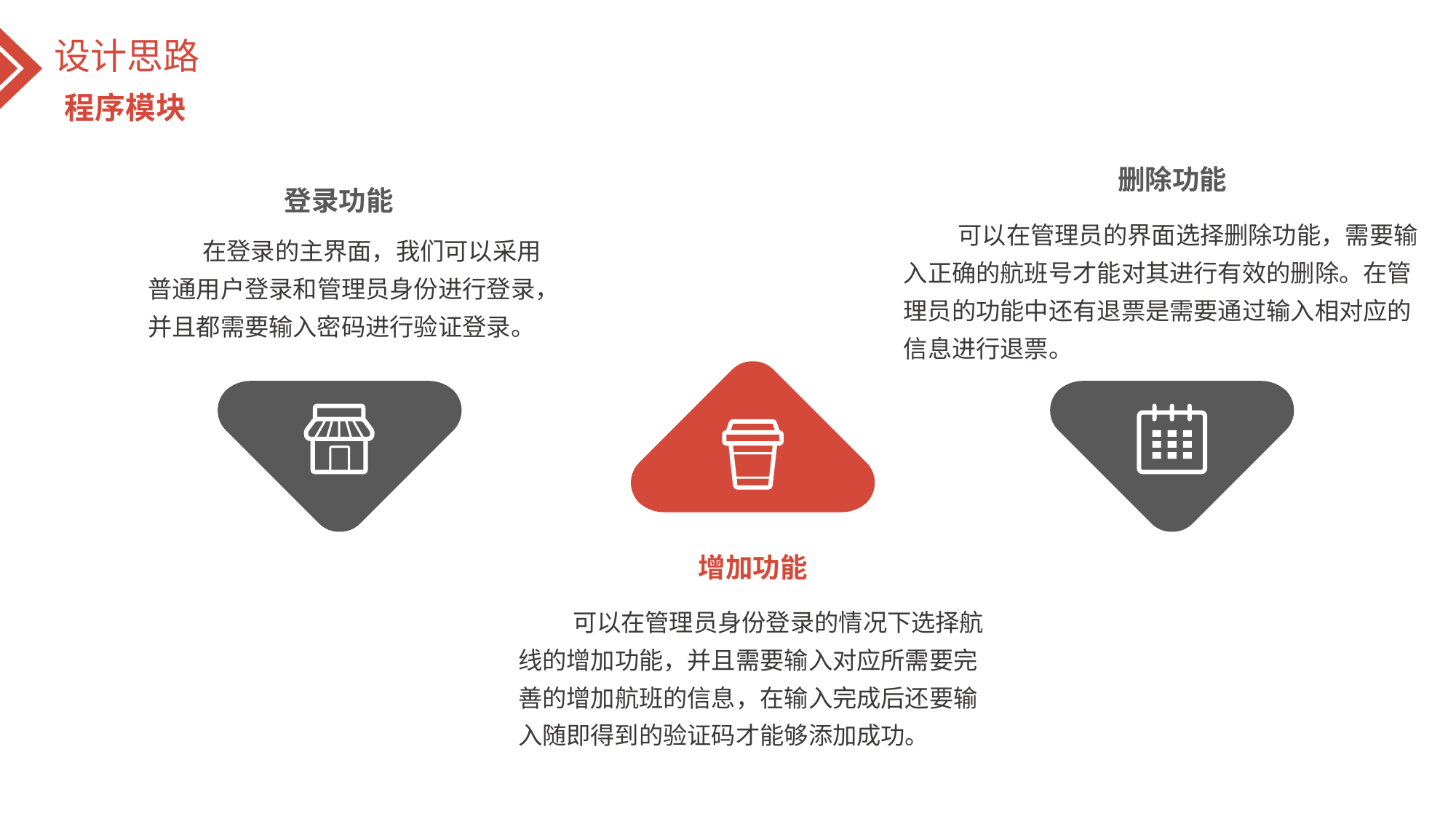

设计思路
程序模块
删除功能
登录功能
可以在管理员的界面选择删除功能，需要输入正确的航班号才能对其进行有效的删除。在管理员的功能中还有退票是需要通过输入相对应的信息进行退票。
在登录的主界面，我们可以采用普通用户登录和管理员身份进行登录，并且都需要输入密码进行验证登录。

增加功能
可以在管理员身份登录的情况下选择航线的增加功能，并且需要输入对应所需要完善的增加航班的信息，在输入完成后还要输入随即得到的验证码才能够添加成功。